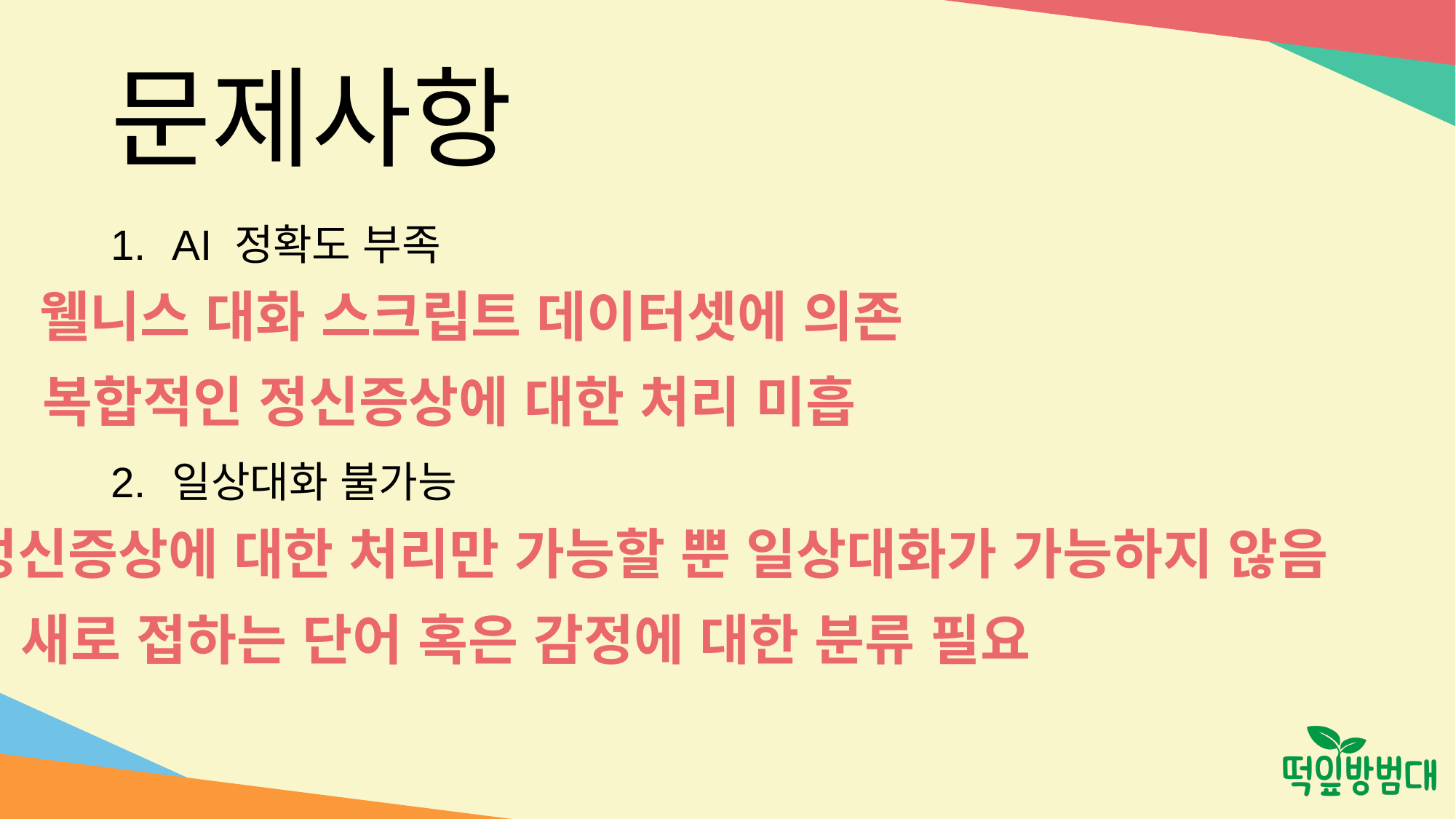

# 문제사항
AI 정확도 부족
웰니스 대화 스크립트 데이터셋에 의존
복합적인 정신증상에 대한 처리 미흡
일상대화 불가능
정신증상에 대한 처리만 가능할 뿐 일상대화가 가능하지 않음
새로 접하는 단어 혹은 감정에 대한 분류 필요